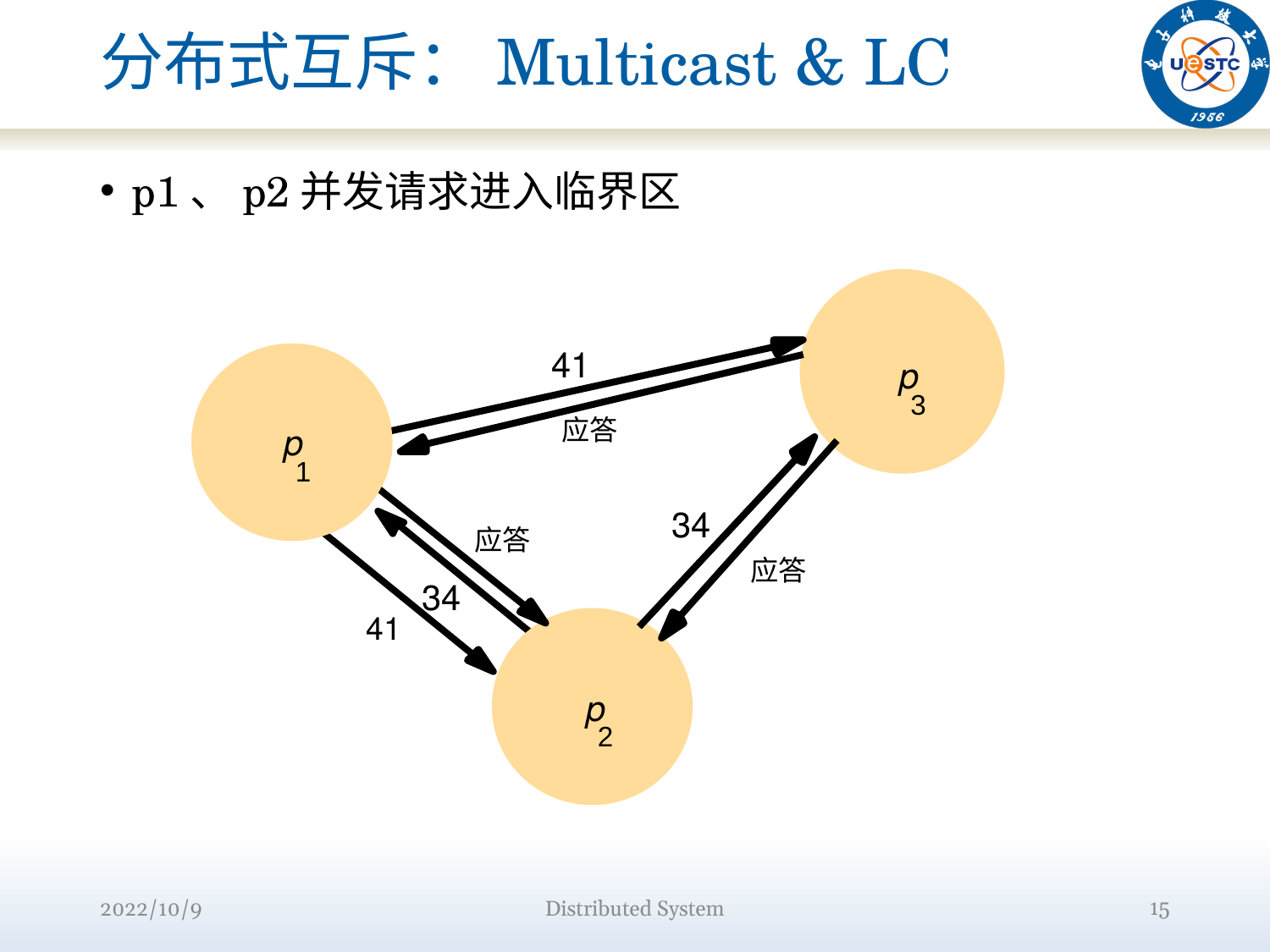

# 分布式互斥：Multicast & LC
p1、p2并发请求进入临界区

41

p

3
应答
p

1

34

应答

应答
34

41

p
2
2022/10/9
Distributed System
15